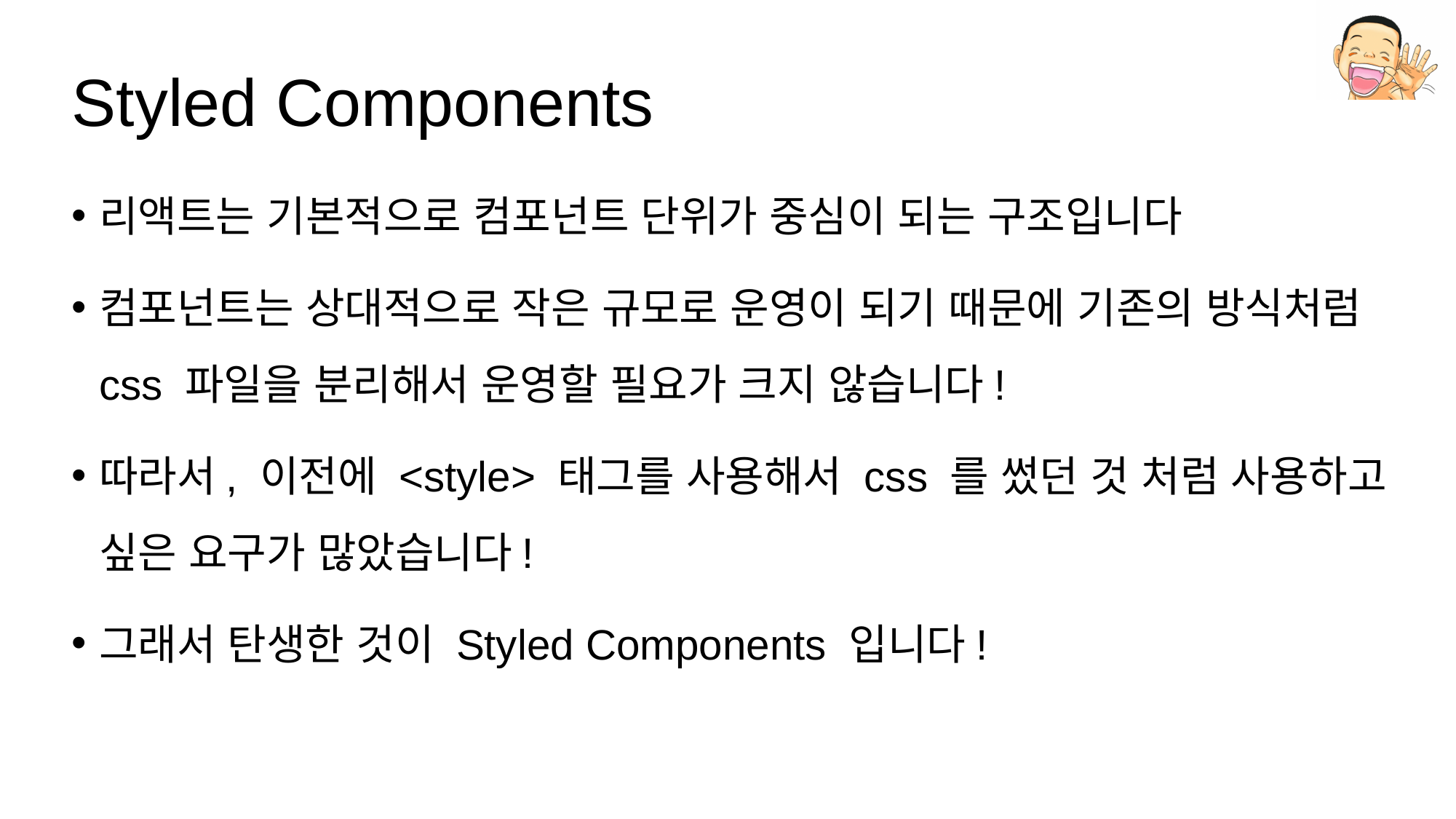

# Styled Components
리액트는 기본적으로 컴포넌트 단위가 중심이 되는 구조입니다
컴포넌트는 상대적으로 작은 규모로 운영이 되기 때문에 기존의 방식처럼 css 파일을 분리해서 운영할 필요가 크지 않습니다!
따라서, 이전에 <style> 태그를 사용해서 css 를 썼던 것 처럼 사용하고 싶은 요구가 많았습니다!
그래서 탄생한 것이 Styled Components 입니다!